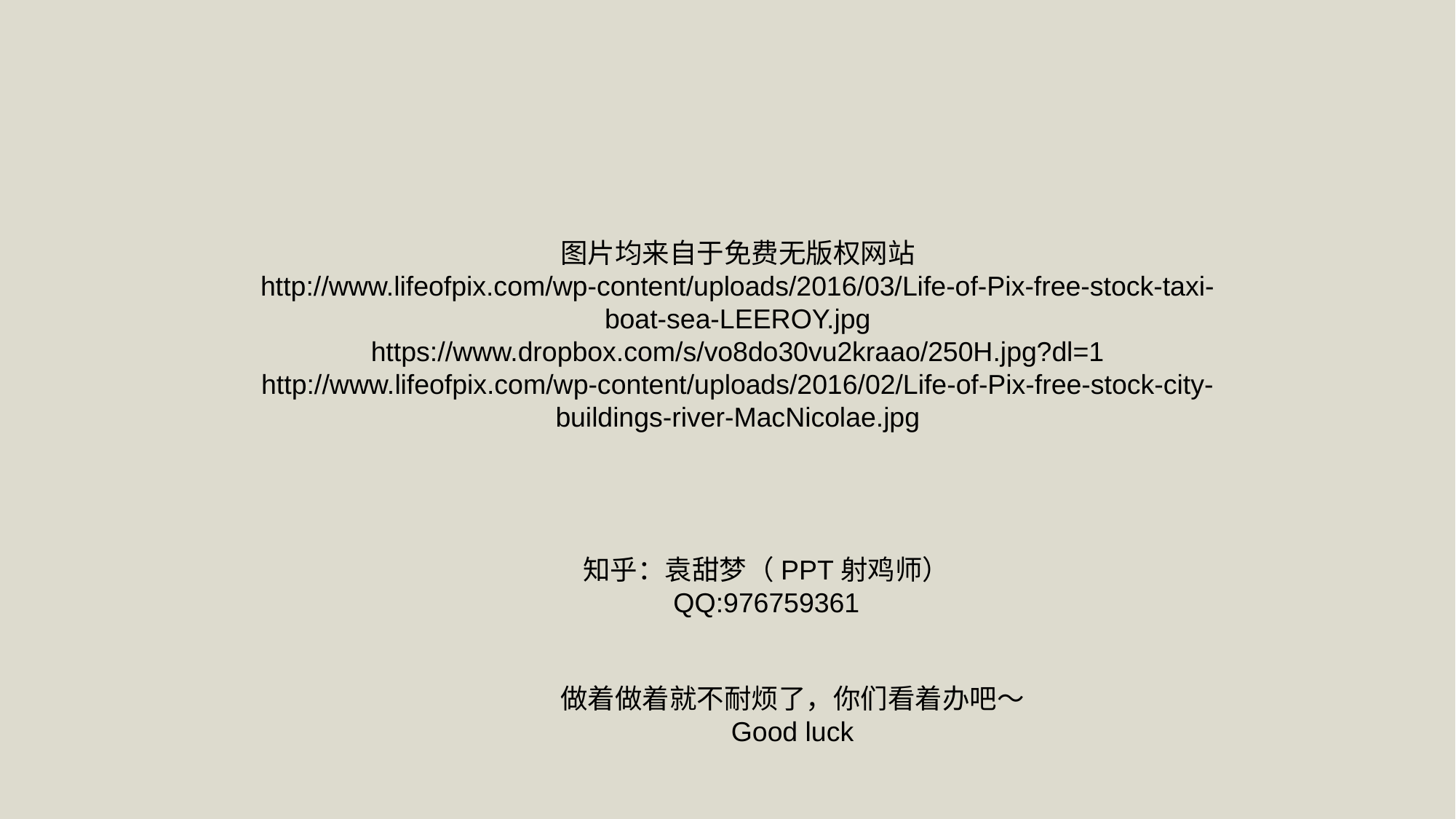

图片均来自于免费无版权网站
http://www.lifeofpix.com/wp-content/uploads/2016/03/Life-of-Pix-free-stock-taxi-boat-sea-LEEROY.jpg
https://www.dropbox.com/s/vo8do30vu2kraao/250H.jpg?dl=1
http://www.lifeofpix.com/wp-content/uploads/2016/02/Life-of-Pix-free-stock-city-buildings-river-MacNicolae.jpg
知乎：袁甜梦（PPT射鸡师）
QQ:976759361
做着做着就不耐烦了，你们看着办吧～
Good luck